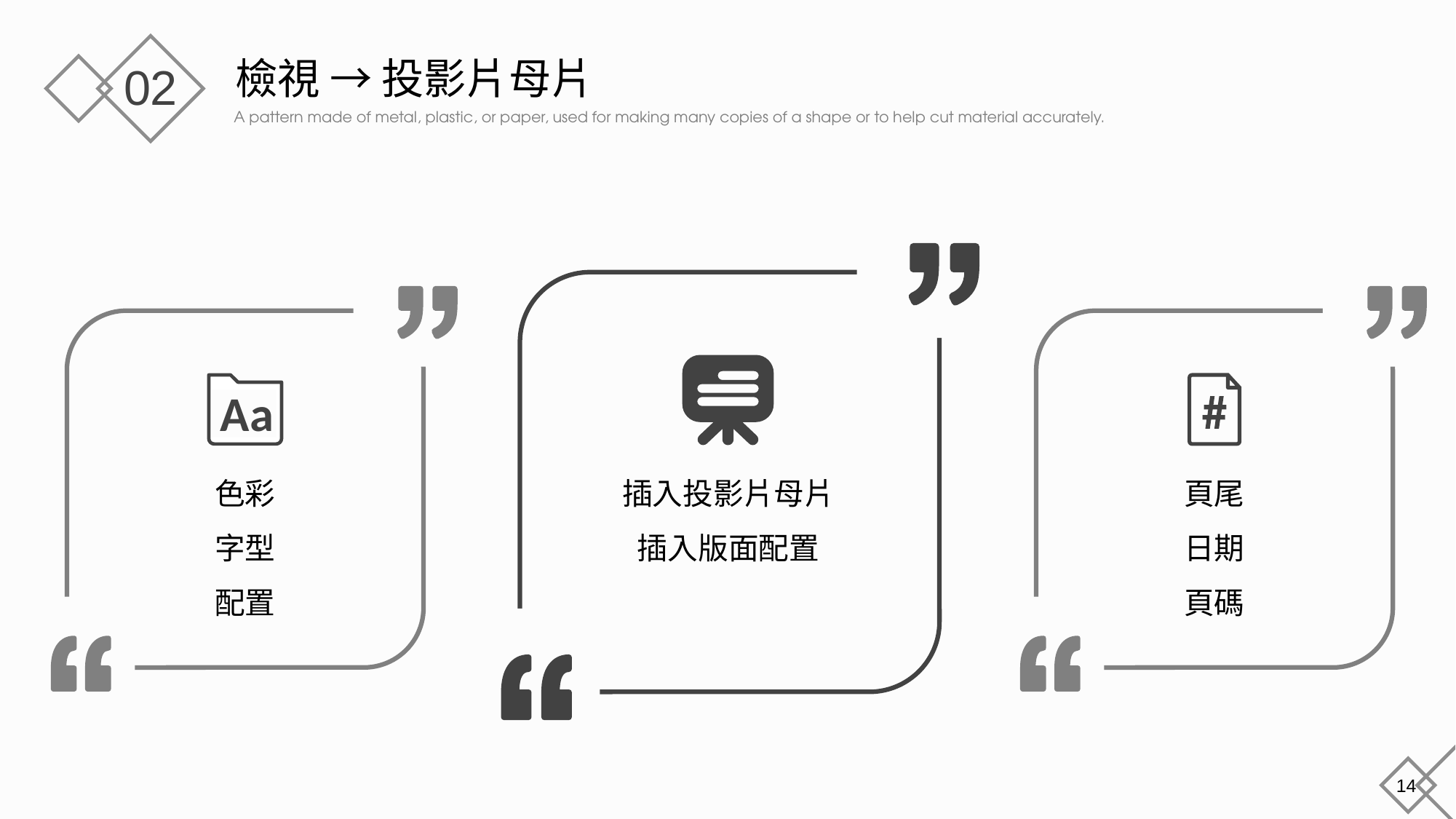

# 檢視 → 投影片母片

Aa

色彩
字型
配置
插入投影片母片
插入版面配置
頁尾
日期
頁碼
14